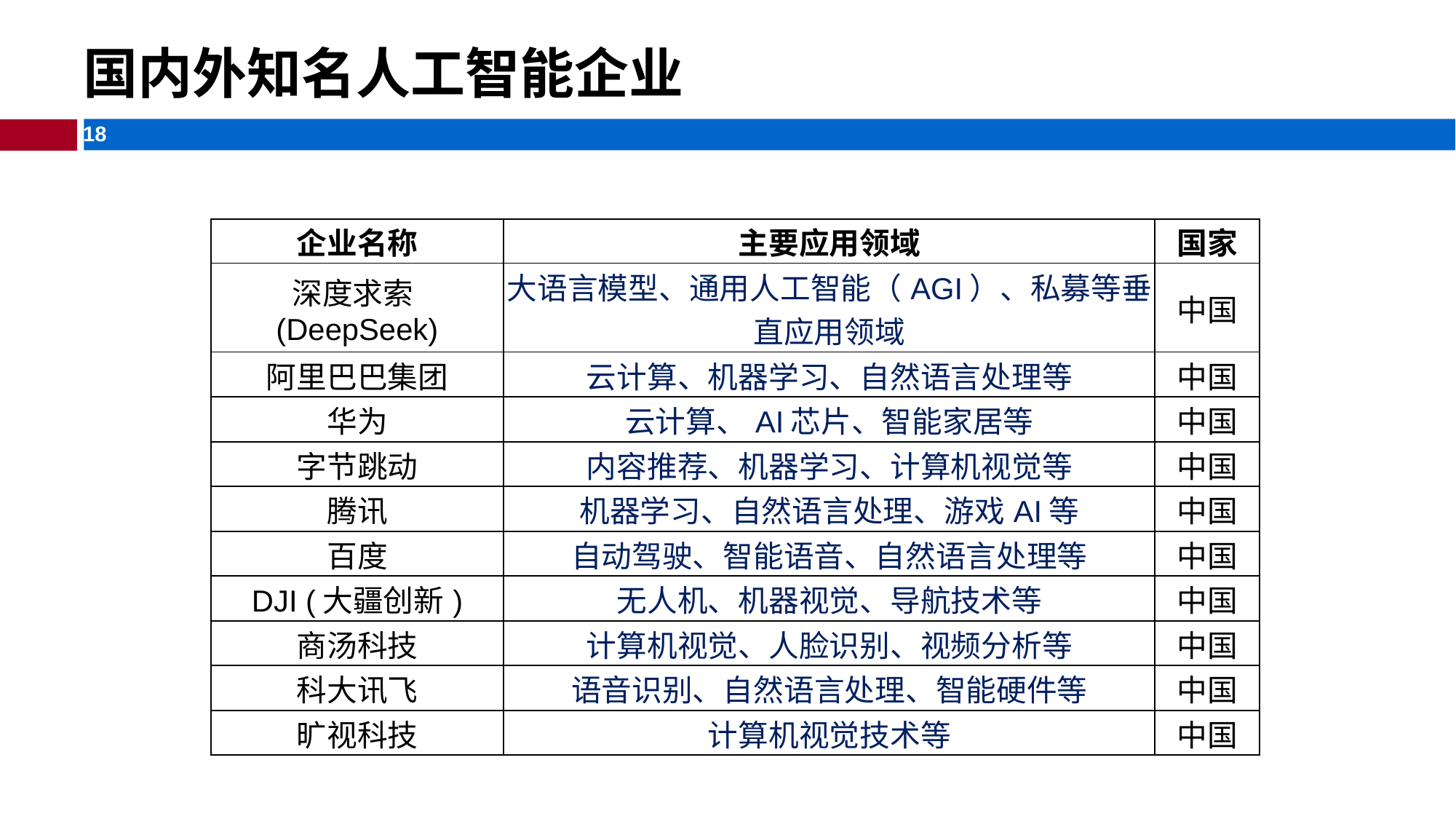

国内外知名人工智能企业
| 企业名称 | 主要应用领域 | 国家 |
| --- | --- | --- |
| 深度求索(DeepSeek) | 大语言模型、通用人工智能（AGI）、私募等垂直应用领域 | 中国 |
| 阿里巴巴集团 | 云计算、机器学习、自然语言处理等 | 中国 |
| 华为 | 云计算、AI芯片、智能家居等 | 中国 |
| 字节跳动 | 内容推荐、机器学习、计算机视觉等 | 中国 |
| 腾讯 | 机器学习、自然语言处理、游戏AI等 | 中国 |
| 百度 | 自动驾驶、智能语音、自然语言处理等 | 中国 |
| DJI (大疆创新) | 无人机、机器视觉、导航技术等 | 中国 |
| 商汤科技 | 计算机视觉、人脸识别、视频分析等 | 中国 |
| 科大讯飞 | 语音识别、自然语言处理、智能硬件等 | 中国 |
| 旷视科技 | 计算机视觉技术等 | 中国 |